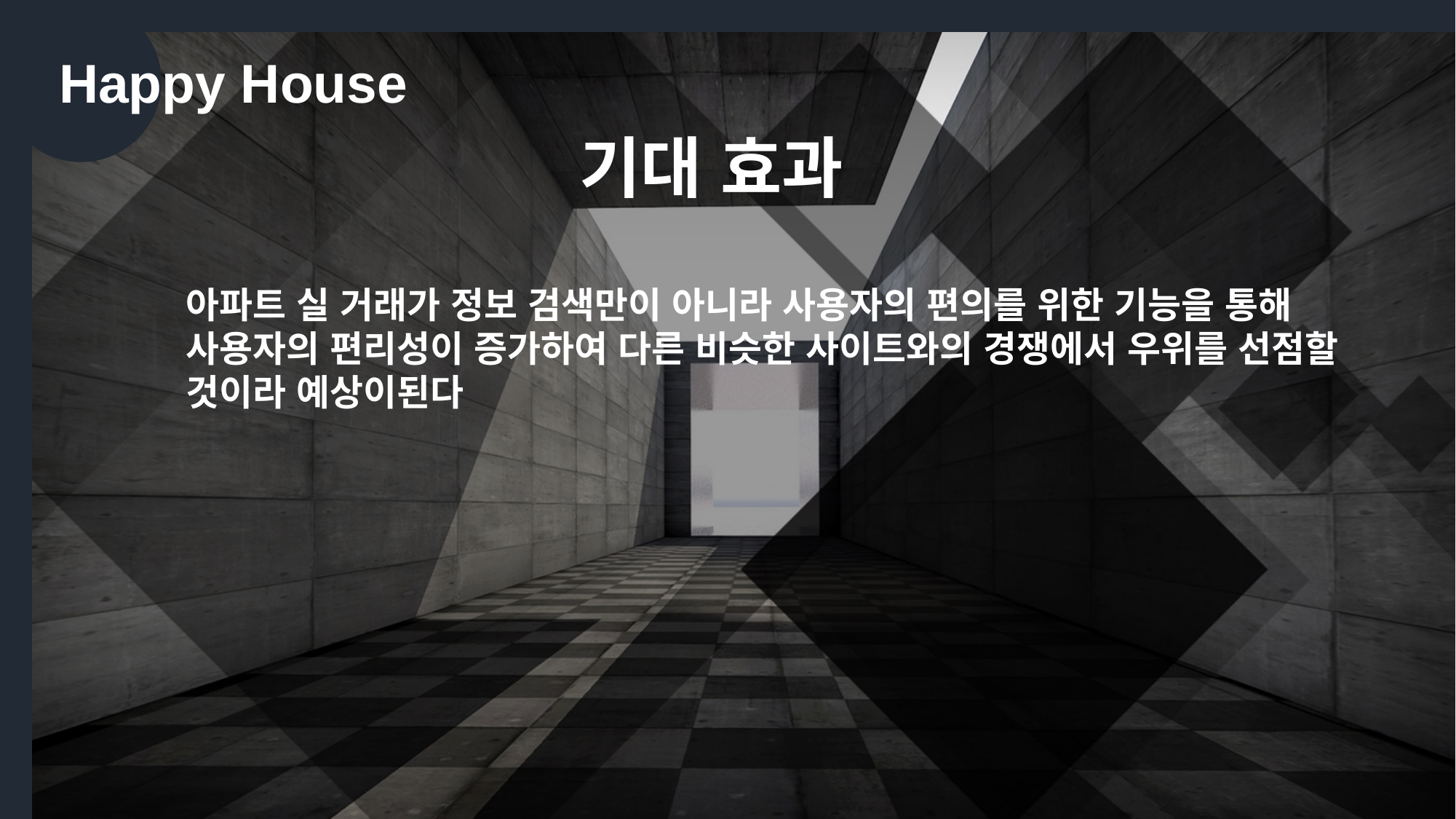

Happy House
기대 효과
아파트 실 거래가 정보 검색만이 아니라 사용자의 편의를 위한 기능을 통해
사용자의 편리성이 증가하여 다른 비슷한 사이트와의 경쟁에서 우위를 선점할
것이라 예상이된다